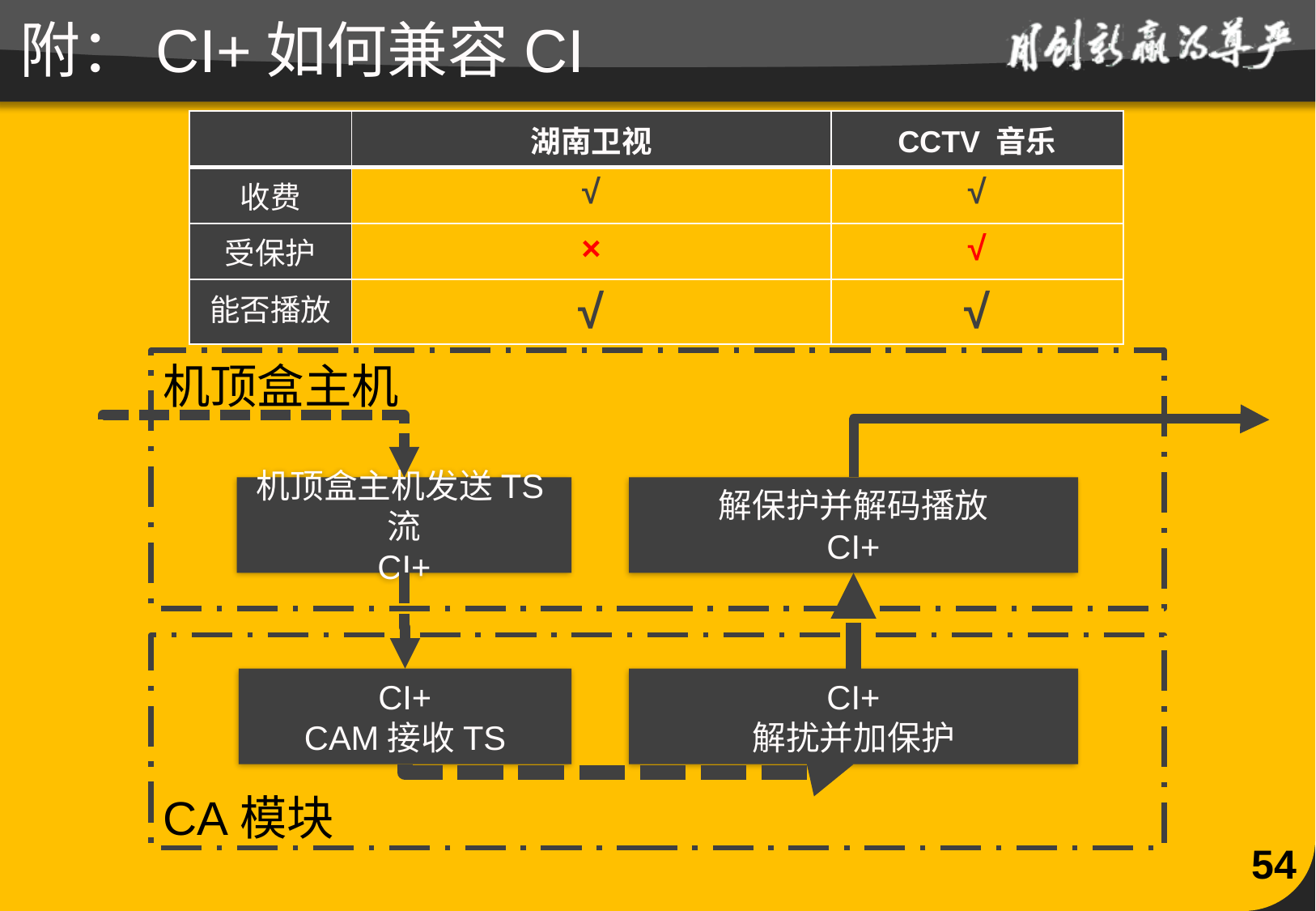

# 附：CI+如何兼容CI
|  | 湖南卫视 | CCTV 音乐 |
| --- | --- | --- |
| 收费 | √ | √ |
| 受保护 | × | √ |
| 能否播放 | √ | √ |

机顶盒主机
机顶盒主机发送TS流
CI+
解保护并解码播放
CI+

CI+
CAM接收TS
CI+
解扰并加保护
CA模块
54